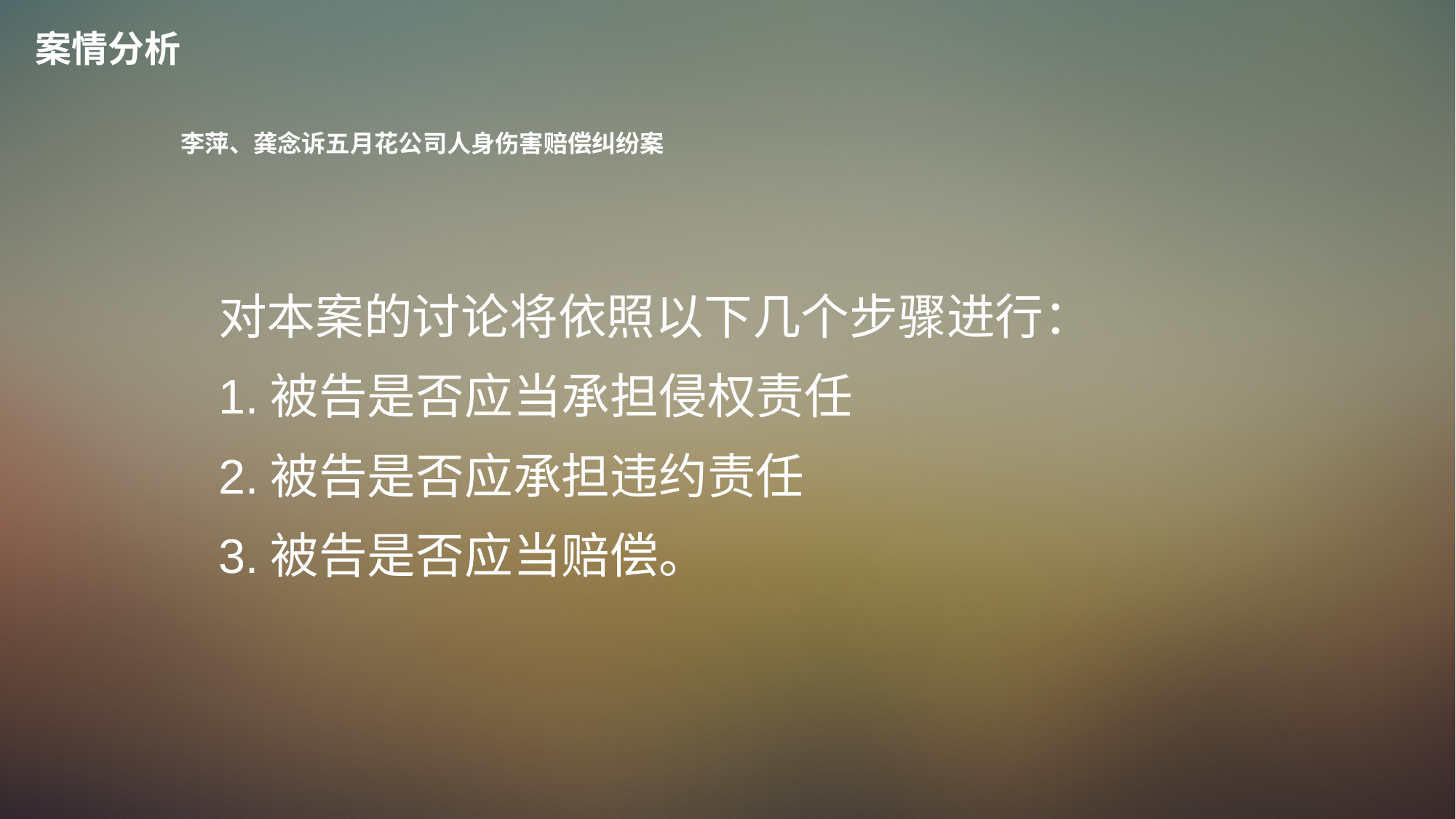

案情分析
李萍、龚念诉五月花公司人身伤害赔偿纠纷案
对本案的讨论将依照以下几个步骤进行：
1.被告是否应当承担侵权责任
2.被告是否应承担违约责任
3.被告是否应当赔偿。